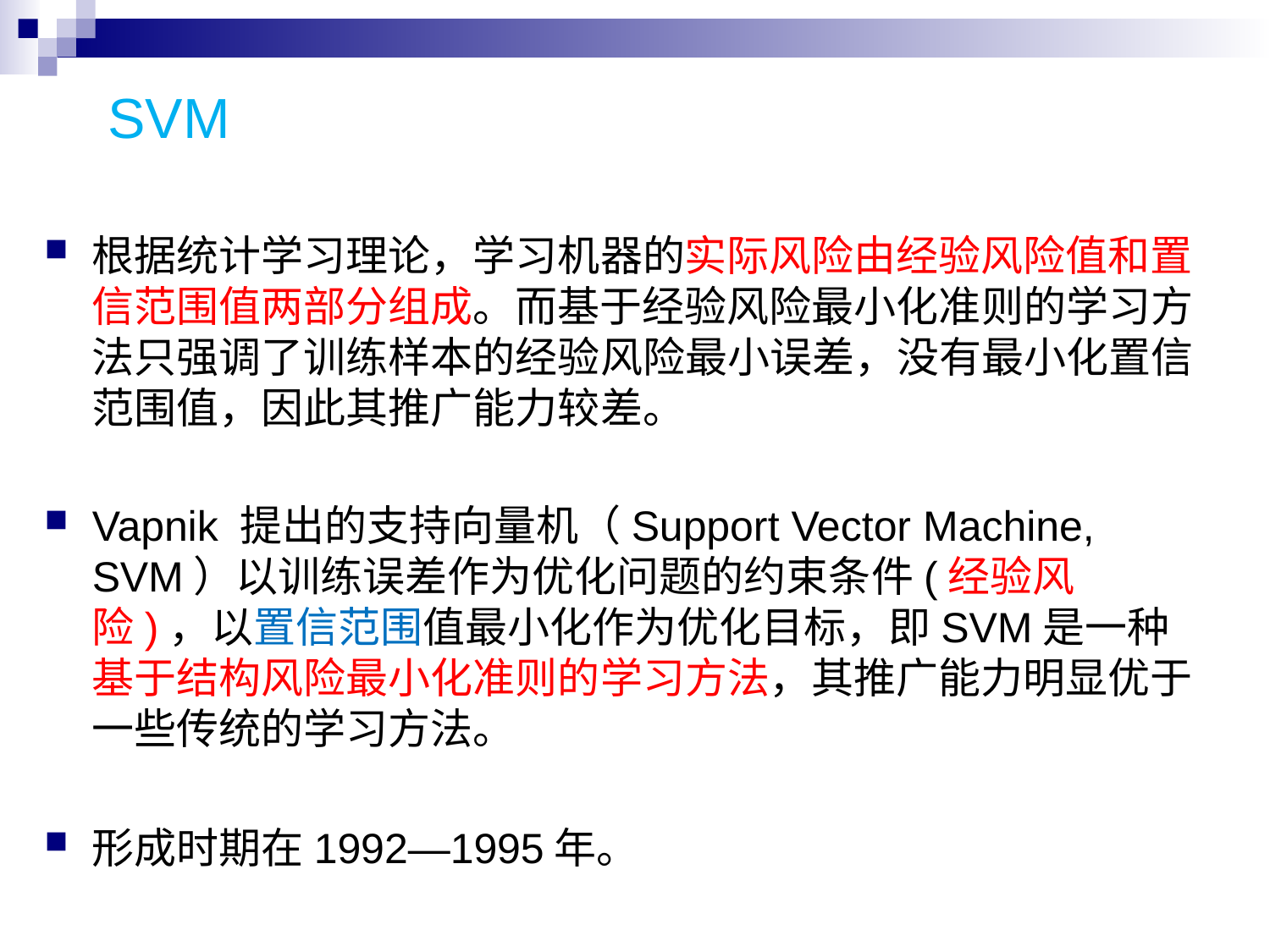

# SVM
根据统计学习理论，学习机器的实际风险由经验风险值和置信范围值两部分组成。而基于经验风险最小化准则的学习方法只强调了训练样本的经验风险最小误差，没有最小化置信范围值，因此其推广能力较差。

Vapnik 提出的支持向量机（Support Vector Machine, SVM）以训练误差作为优化问题的约束条件(经验风险)，以置信范围值最小化作为优化目标，即SVM是一种基于结构风险最小化准则的学习方法，其推广能力明显优于一些传统的学习方法。

形成时期在1992—1995年。